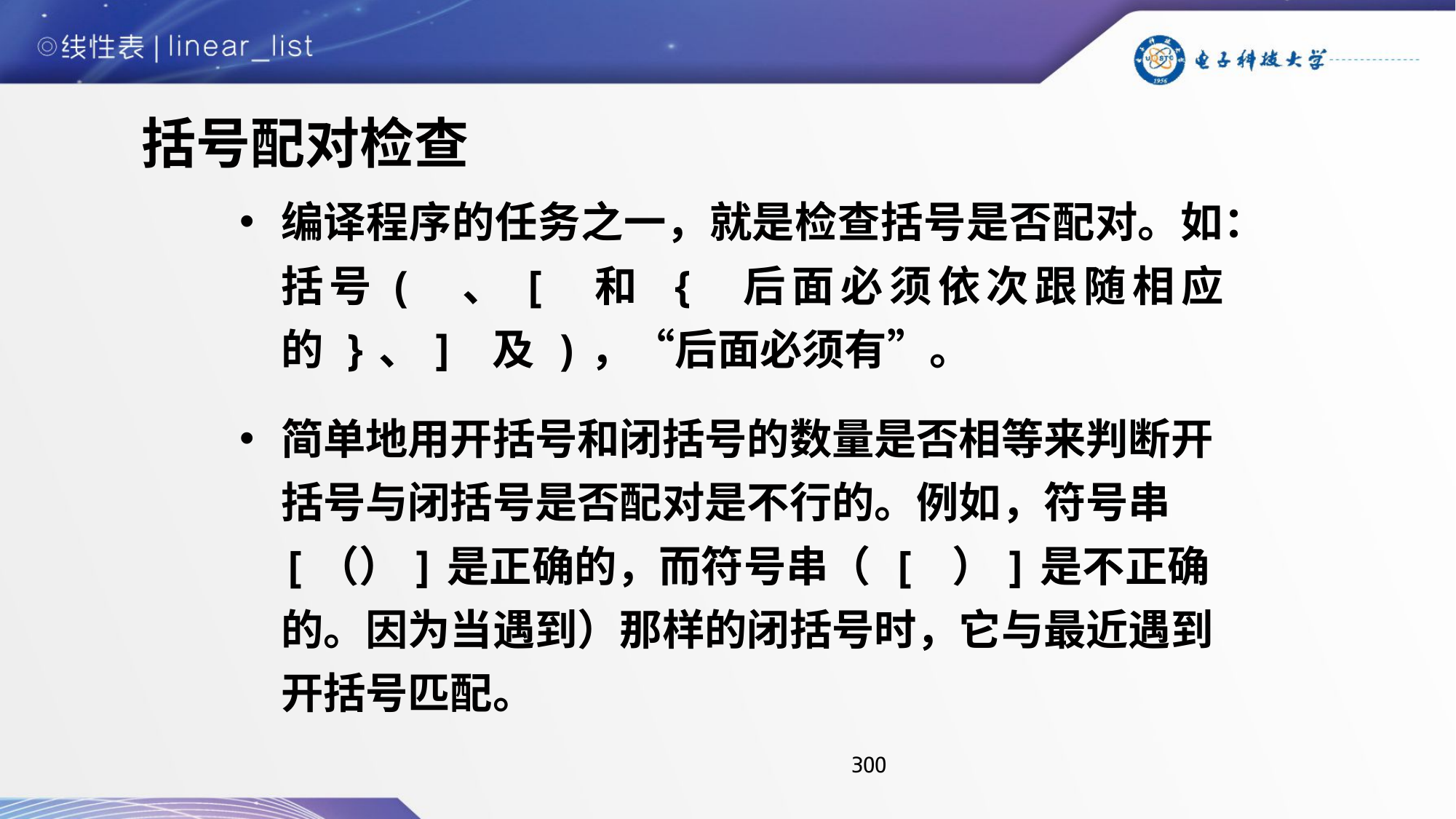

# 括号配对检查
编译程序的任务之一，就是检查括号是否配对。如：括号( 、[ 和 { 后面必须依次跟随相应的 }、] 及 )，“后面必须有”。
简单地用开括号和闭括号的数量是否相等来判断开括号与闭括号是否配对是不行的。例如，符号串[（）]是正确的，而符号串（ [ ）]是不正确的。因为当遇到）那样的闭括号时，它与最近遇到开括号匹配。
300